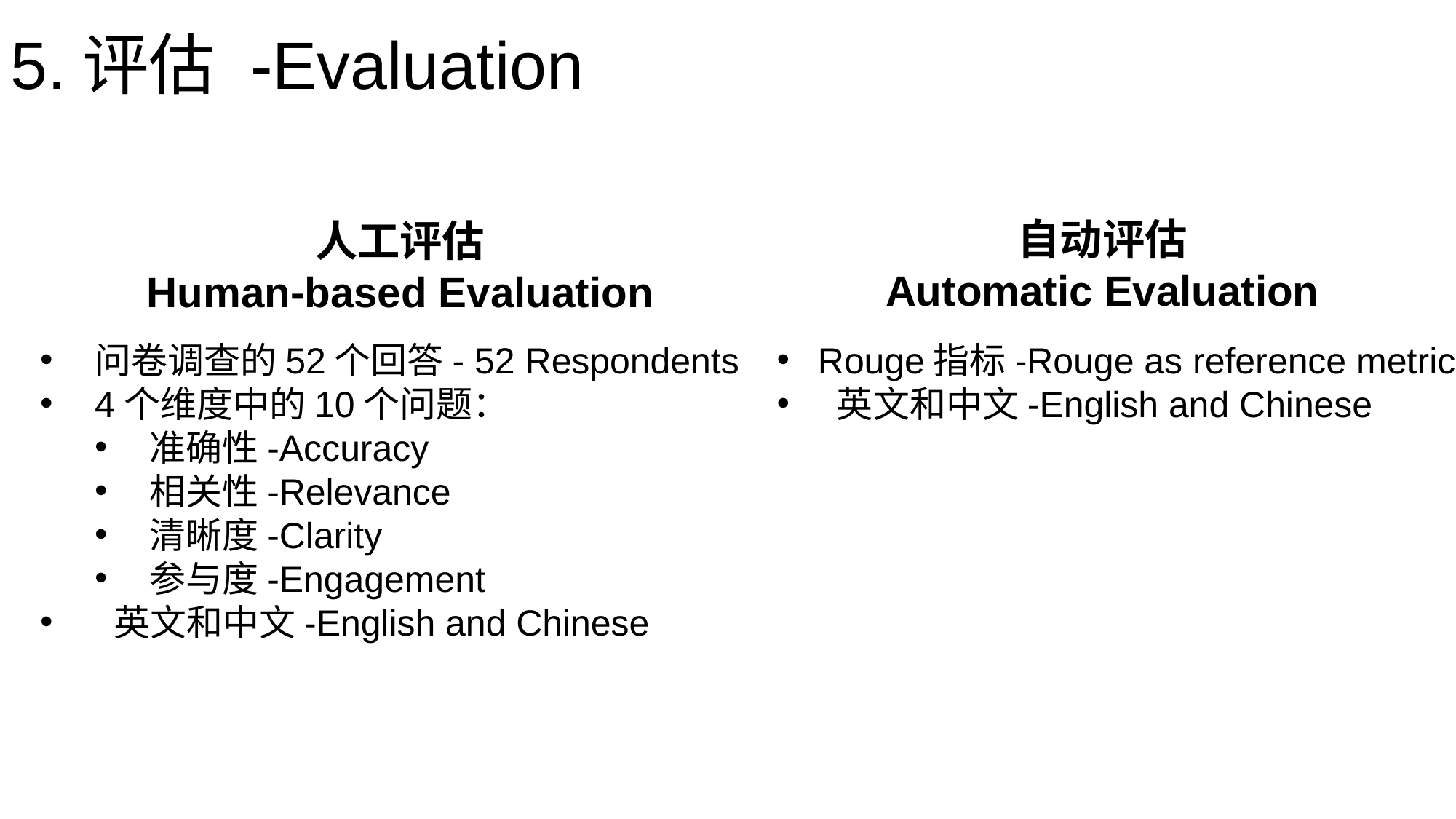

# 5.评估 -Evaluation
自动评估
Automatic Evaluation
人工评估
Human-based Evaluation
问卷调查的52个回答- 52 Respondents
4个维度中的10个问题：
准确性-Accuracy
相关性-Relevance
清晰度-Clarity
参与度-Engagement
 英文和中文-English and Chinese
Rouge指标-Rouge as reference metric
 英文和中文-English and Chinese